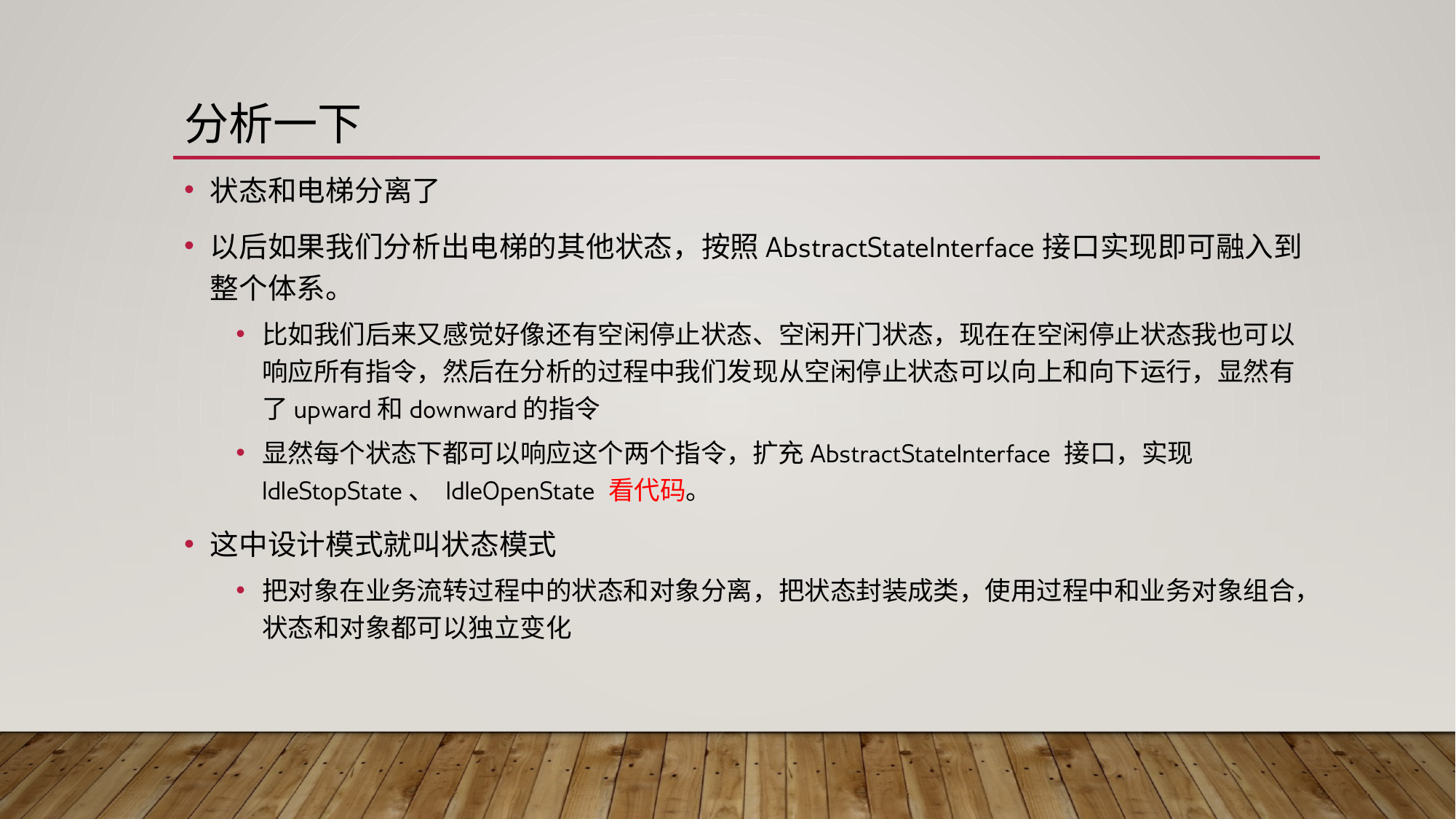

# 分析一下
状态和电梯分离了
以后如果我们分析出电梯的其他状态，按照AbstractStateInterface接口实现即可融入到整个体系。
比如我们后来又感觉好像还有空闲停止状态、空闲开门状态，现在在空闲停止状态我也可以响应所有指令，然后在分析的过程中我们发现从空闲停止状态可以向上和向下运行，显然有了upward和downward的指令
显然每个状态下都可以响应这个两个指令，扩充AbstractStateInterface 接口，实现IdleStopState、 IdleOpenState 看代码。
这中设计模式就叫状态模式
把对象在业务流转过程中的状态和对象分离，把状态封装成类，使用过程中和业务对象组合，状态和对象都可以独立变化